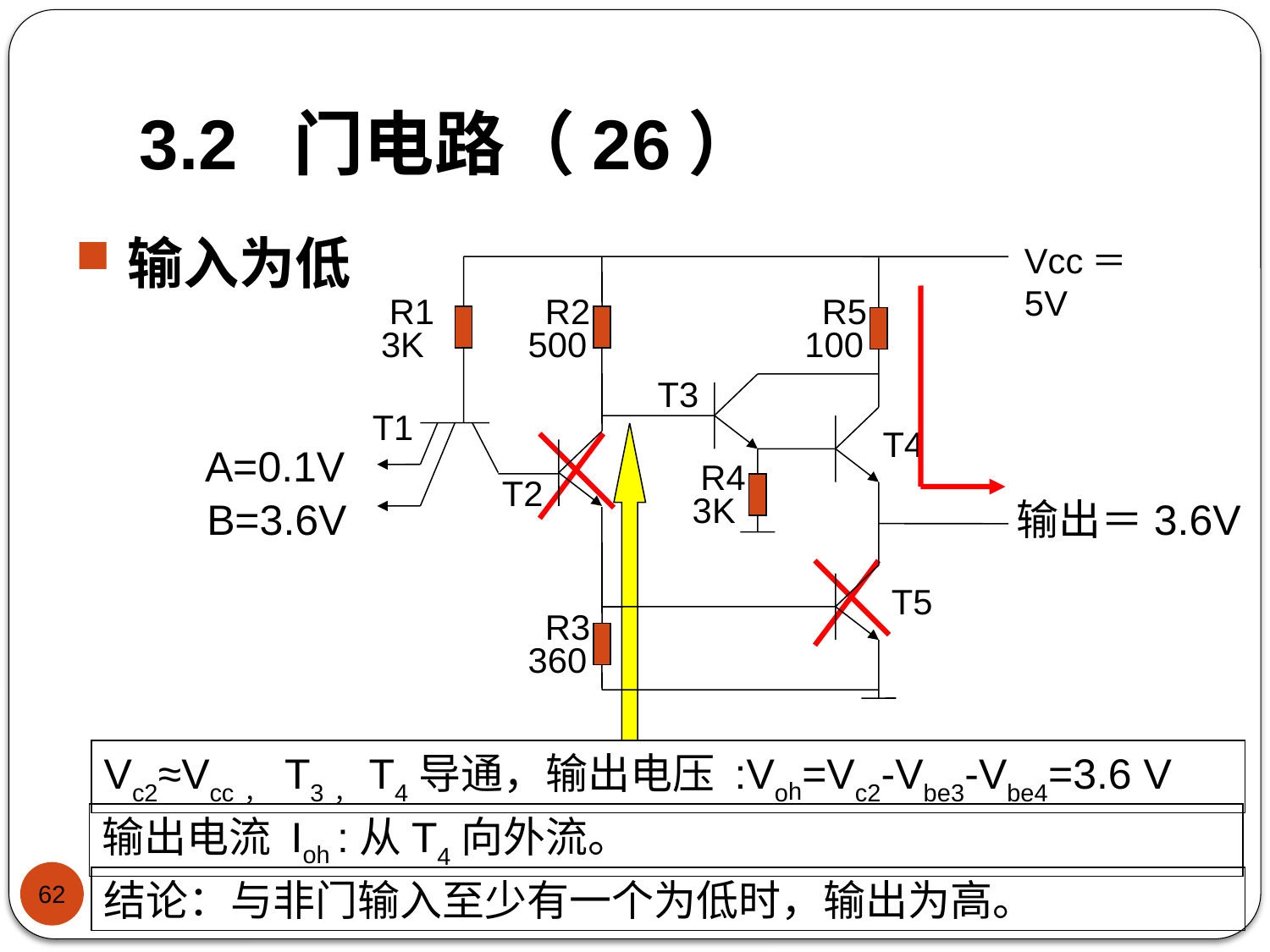

# 3.2  门电路（26）
输入为低
Vcc＝5V

R1
3K
R2
500
R5
100
T3
T1
T4
R4
3K
T2
T5
R3
360

A=0.1V

B=3.6V
输出＝3.6V

Vc2≈Vcc， T3，T4导通，输出电压 :Voh=Vc2-Vbe3-Vbe4=3.6 V
输出电流 Ioh :从T4向外流。
62
结论：与非门输入至少有一个为低时，输出为高。